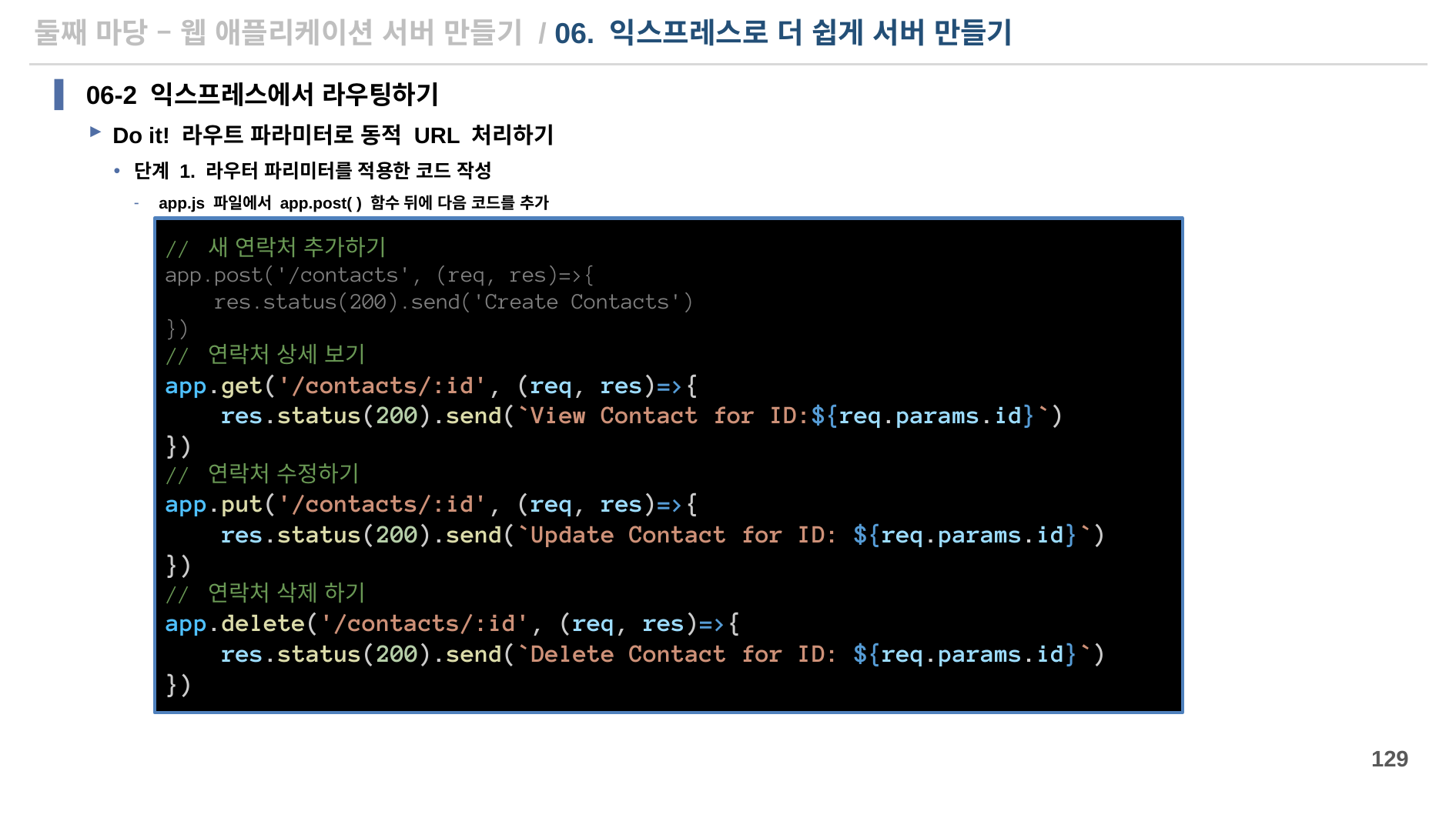

# 둘째 마당 – 웹 애플리케이션 서버 만들기 / 06. 익스프레스로 더 쉽게 서버 만들기
06-2 익스프레스에서 라우팅하기
Do it! 라우트 파라미터로 동적 URL 처리하기
단계 1. 라우터 파리미터를 적용한 코드 작성
app.js 파일에서 app.post( ) 함수 뒤에 다음 코드를 추가
// 새 연락처 추가하기
app.post('/contacts', (req, res)=>{
    res.status(200).send('Create Contacts')
})
// 연락처 상세 보기
app.get('/contacts/:id', (req, res)=>{
    res.status(200).send(`View Contact for ID:${req.params.id}`)
})
// 연락처 수정하기
app.put('/contacts/:id', (req, res)=>{
    res.status(200).send(`Update Contact for ID: ${req.params.id}`)
})
// 연락처 삭제 하기
app.delete('/contacts/:id', (req, res)=>{
    res.status(200).send(`Delete Contact for ID: ${req.params.id}`)
})
129